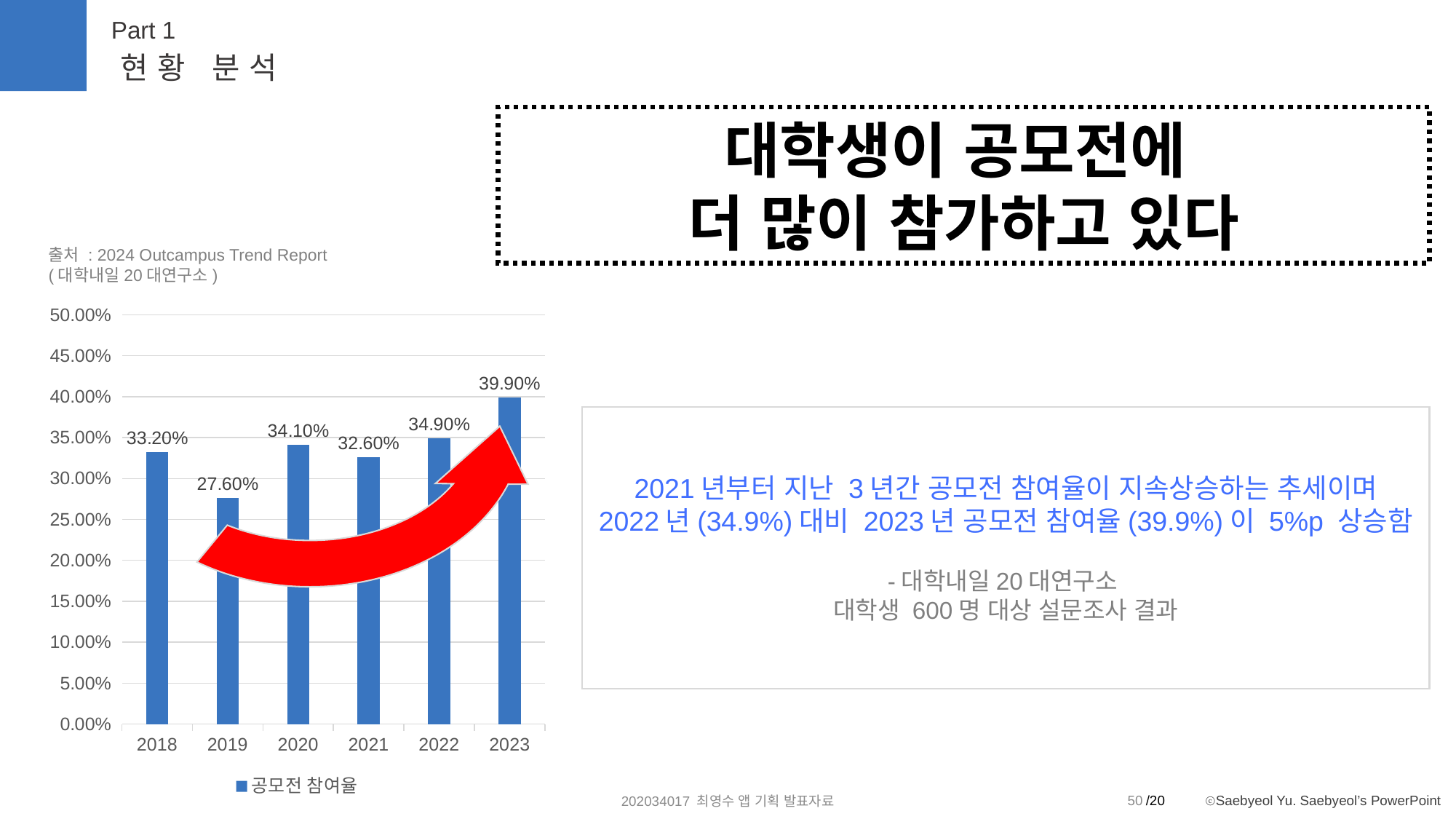

Part 1
현황 분석
대학생이 공모전에
더 많이 참가하고 있다
출처 : 2024 Outcampus Trend Report
(대학내일20대연구소)

### Chart

| Category | 공모전 참여율 |
|---|---|
| 2018 | 0.332 |
| 2019 | 0.276 |
| 2020 | 0.341 |
| 2021 | 0.326 |
| 2022 | 0.349 |
| 2023 | 0.399 |
2021년부터 지난 3년간 공모전 참여율이 지속상승하는 추세이며
2022년(34.9%)대비 2023년 공모전 참여율(39.9%)이 5%p 상승함

-대학내일20대연구소
대학생 600명 대상 설문조사 결과
50
202034017 최영수 앱 기획 발표자료